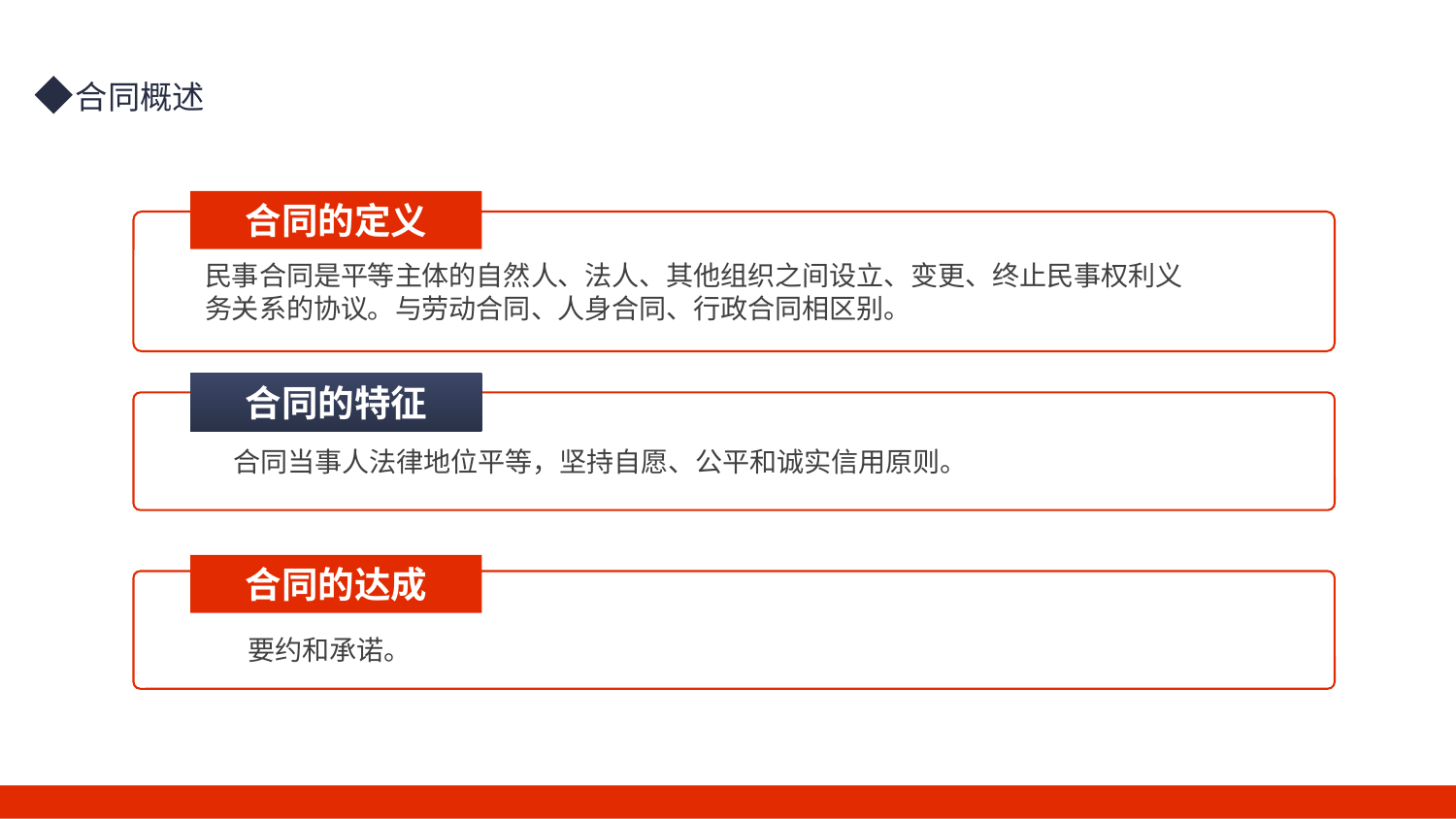

合同的定义

民事合同是平等主体的自然人、法人、其他组织之间设立、变更、终止民事权利义务关系的协议。与劳动合同、人身合同、行政合同相区别。
合同的特征

合同当事人法律地位平等，坚持自愿、公平和诚实信用原则。
合同的达成

要约和承诺。